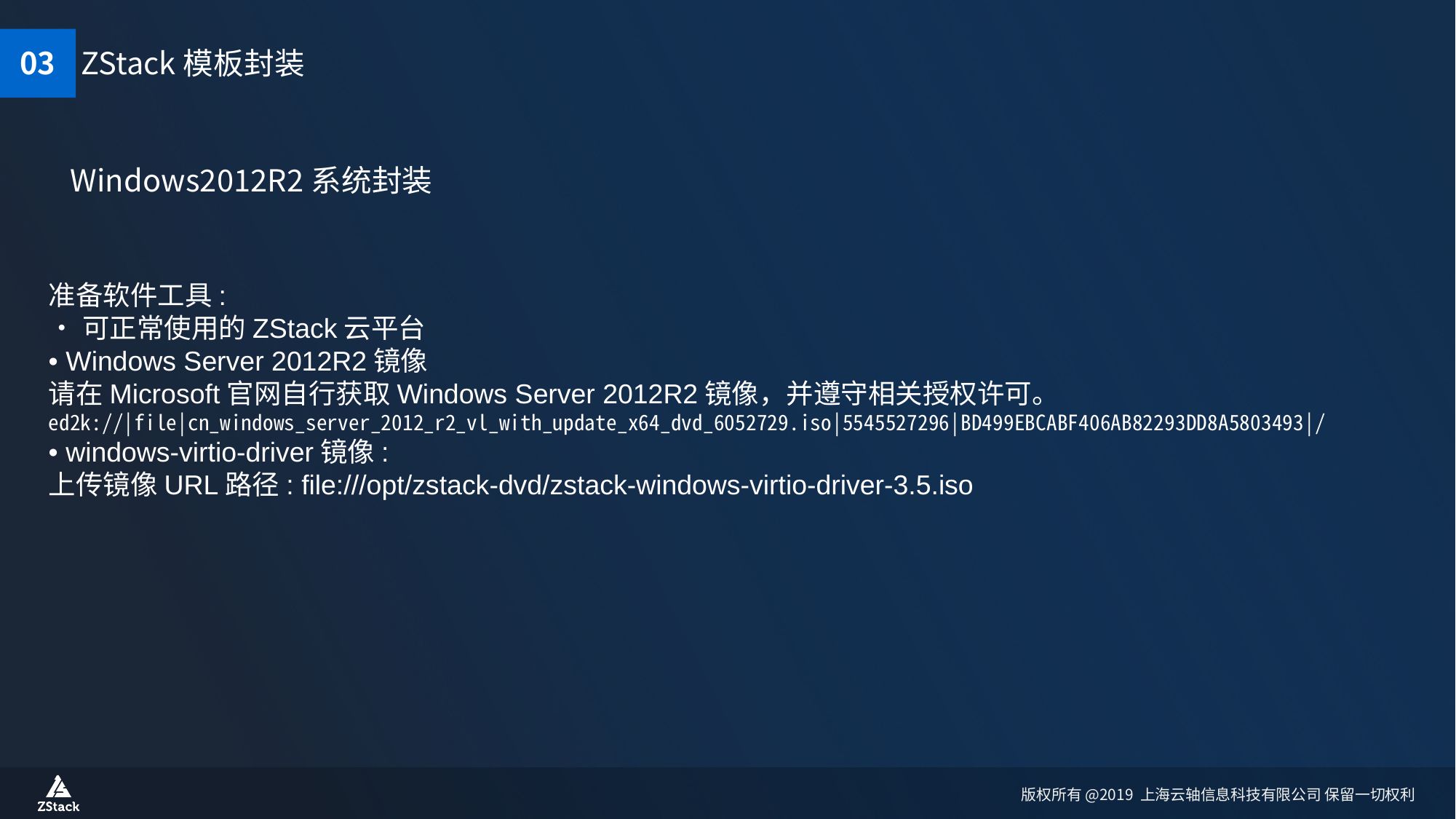

03
ZStack模板封装
Windows2012R2系统封装
准备软件工具:
•可正常使用的ZStack云平台
• Windows Server 2012R2镜像
请在Microsoft官网自行获取Windows Server 2012R2镜像，并遵守相关授权许可。
ed2k://|file|cn_windows_server_2012_r2_vl_with_update_x64_dvd_6052729.iso|5545527296|BD499EBCABF406AB82293DD8A5803493|/
• windows-virtio-driver镜像:
上传镜像URL路径: file:///opt/zstack-dvd/zstack-windows-virtio-driver-3.5.iso